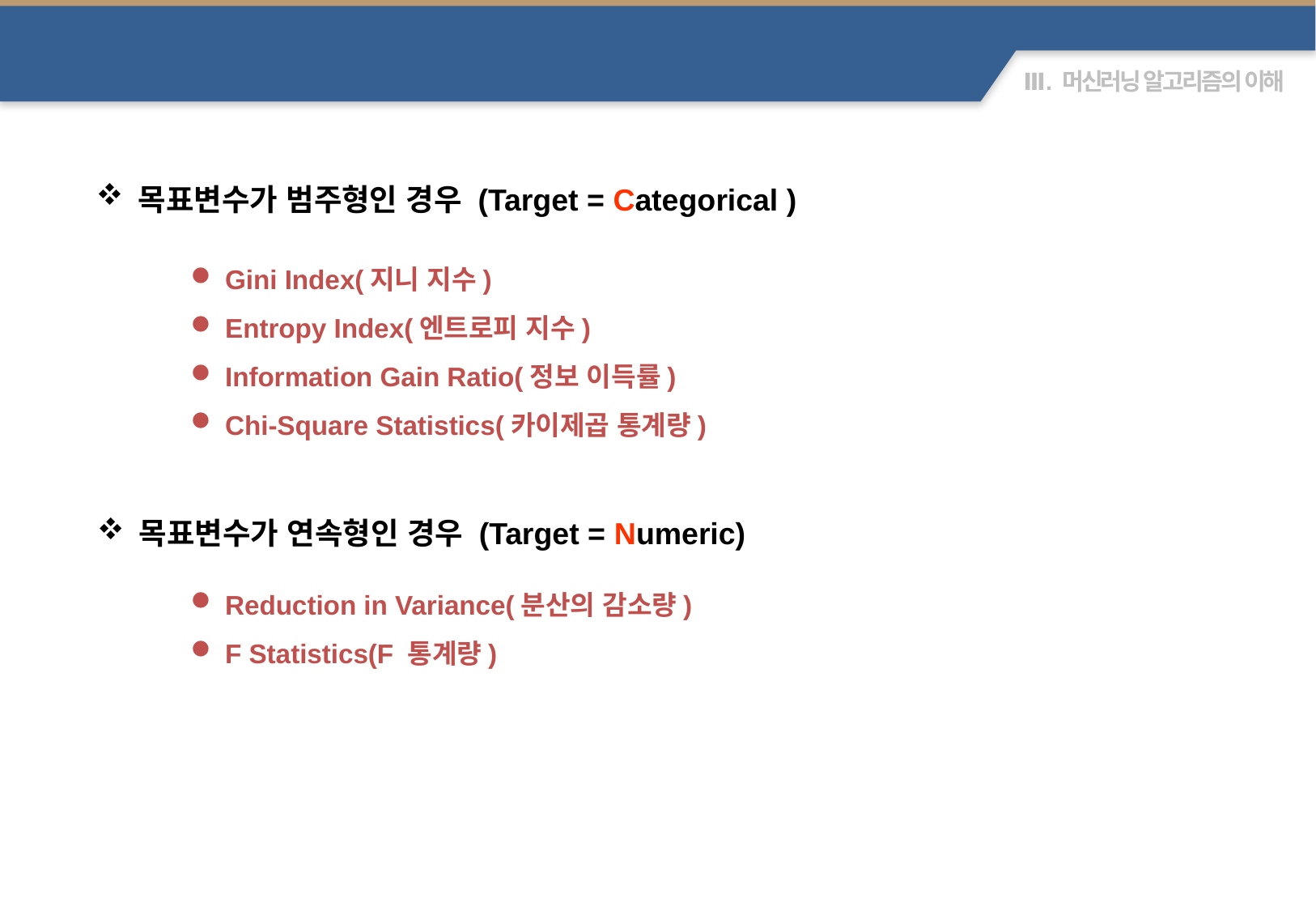

Splitting Criteria
 목표변수가 범주형인 경우 (Target = Categorical )
 Gini Index(지니 지수)
 Entropy Index(엔트로피 지수)
 Information Gain Ratio(정보 이득률)
 Chi-Square Statistics(카이제곱 통계량)
 목표변수가 연속형인 경우 (Target = Numeric)
 Reduction in Variance(분산의 감소량)
 F Statistics(F 통계량)